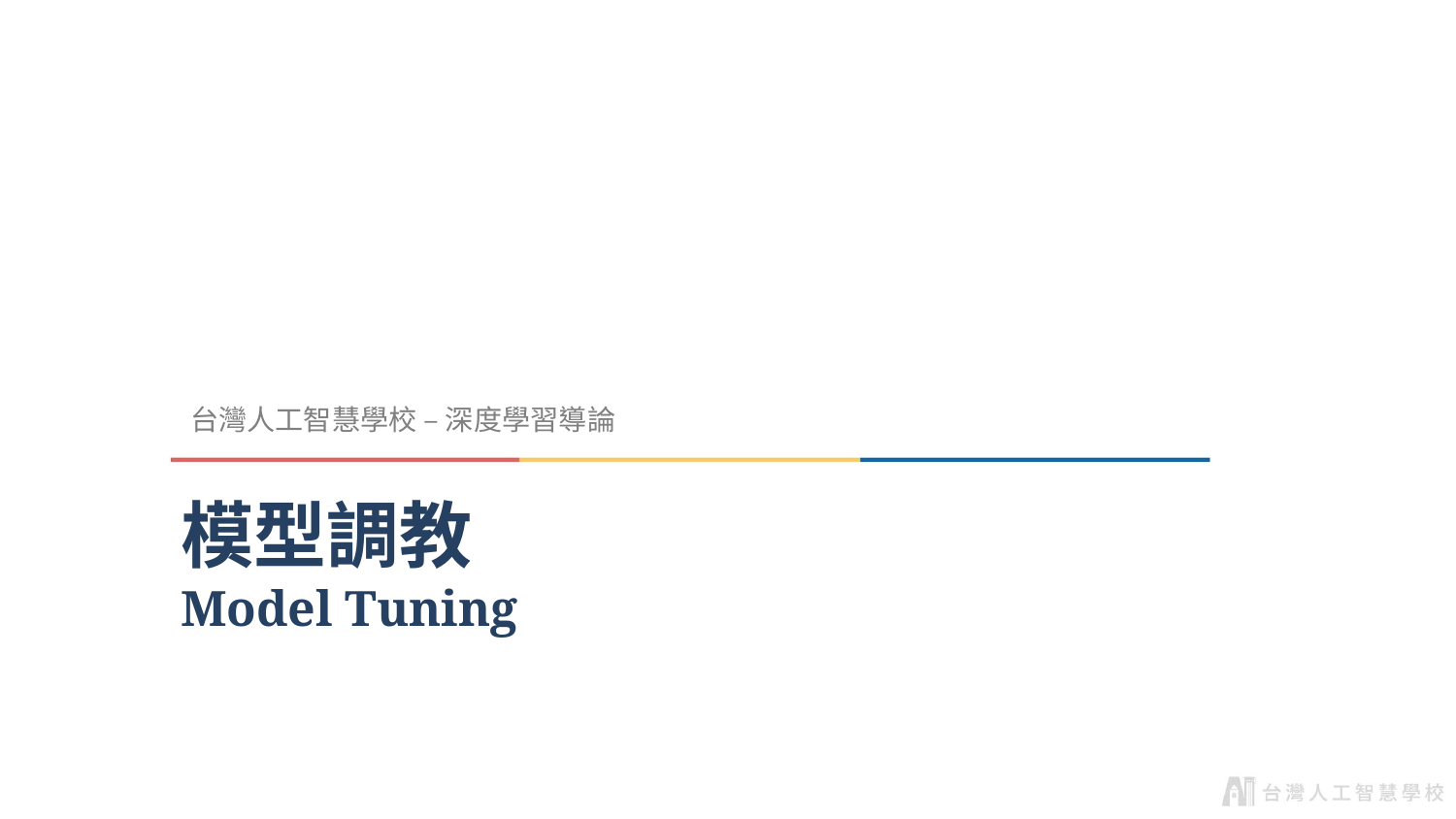

台灣人工智慧學校 – 深度學習導論
# 模型調教 Model Tuning